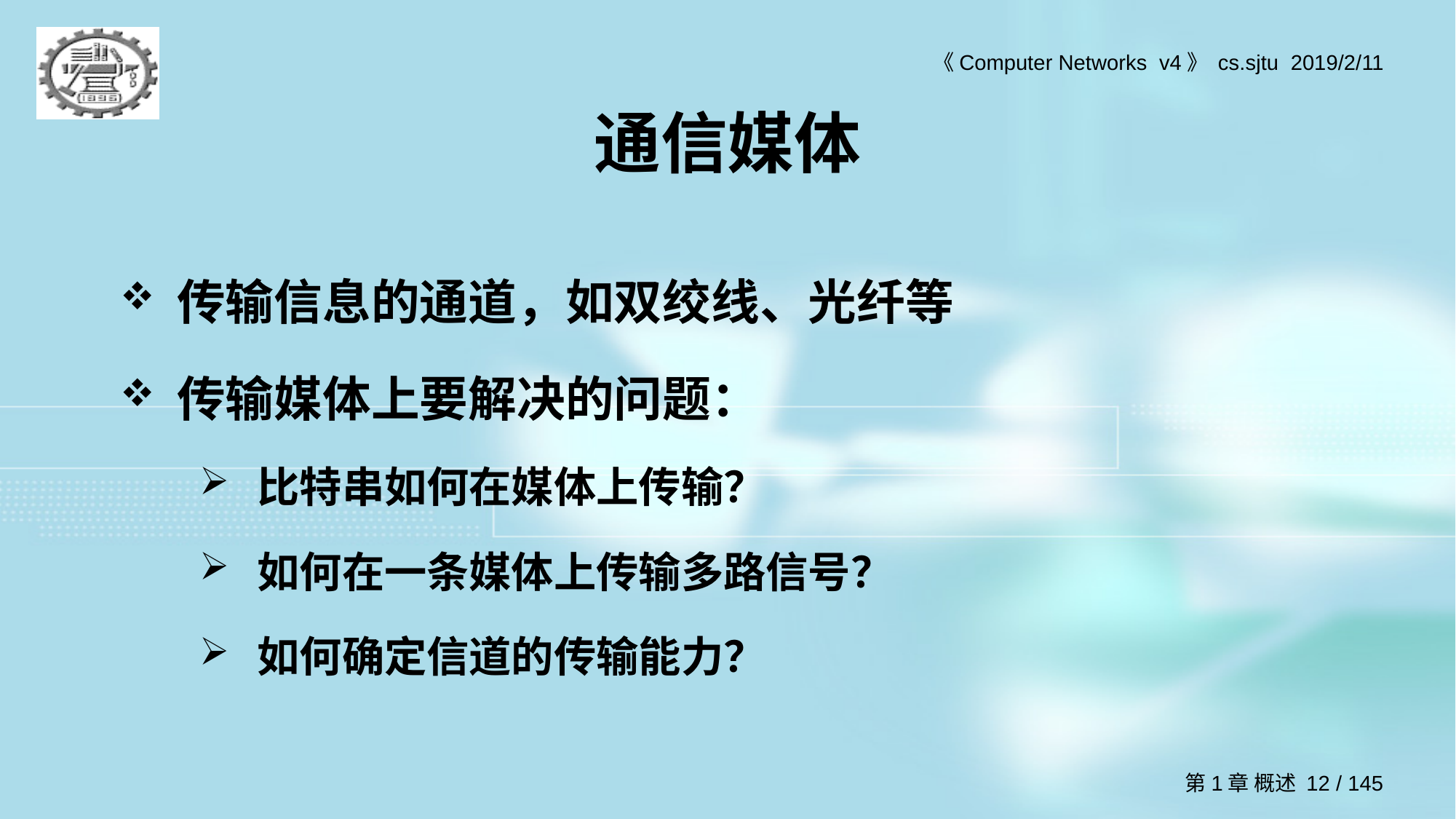

# 通信媒体
传输信息的通道，如双绞线、光纤等
传输媒体上要解决的问题：
比特串如何在媒体上传输？
如何在一条媒体上传输多路信号？
如何确定信道的传输能力？